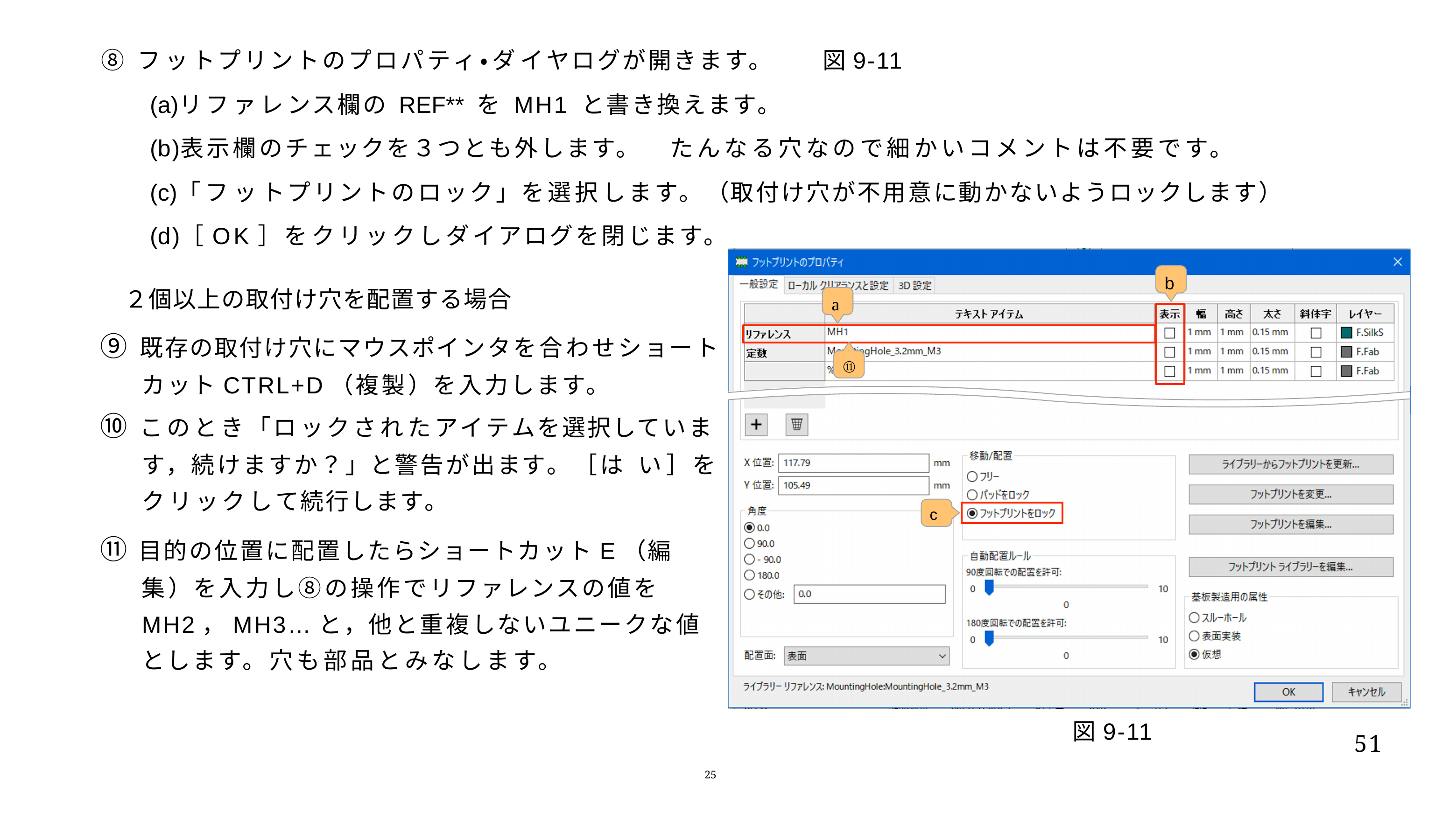

⑧	 フットプリントのプロパティ・ダイヤログが開きます。　　図9-11
リファレンス欄の REF** を MH1 と書き換えます。
表示欄のチェックを３つとも外します。　たんなる穴なので細かいコメントは不要です。
「フットプリントのロック」を選択します。（取付け穴が不用意に動かないようロックします）
［OK］をクリックしダイアログを閉じます。

b

a

⑪

c
　図9-11
   ２個以上の取付け穴を配置する場合
⑨ 既存の取付け穴にマウスポインタを合わせショートカットCTRL+D（複製）を入力します。
⑩ このとき「ロックされたアイテムを選択しています，続けますか？」と警告が出ます。［は い］をクリックして続行します。
⑪ 目的の位置に配置したらショートカットE（編集）を入力し⑧の操作でリファレンスの値をMH2，MH3…と，他と重複しないユニークな値とします。穴も部品とみなします。
51
25